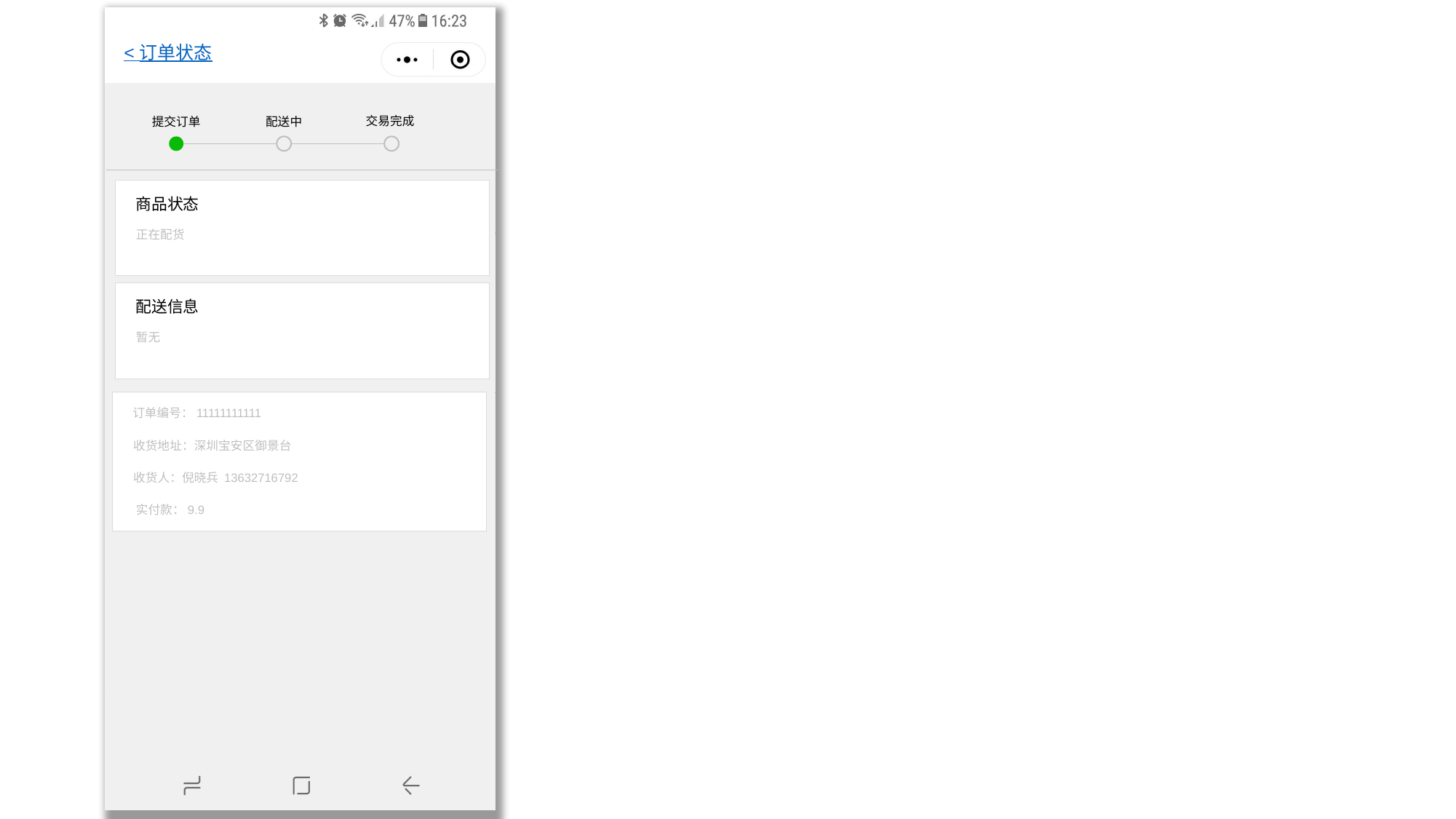

# < 订单状态

交易完成
提交订单
配送中

商品状态
正在配货

配送信息
暂无

订单编号：11111111111
收货地址：深圳宝安区御景台
收货人：倪晓兵 13632716792
实付款：9.9